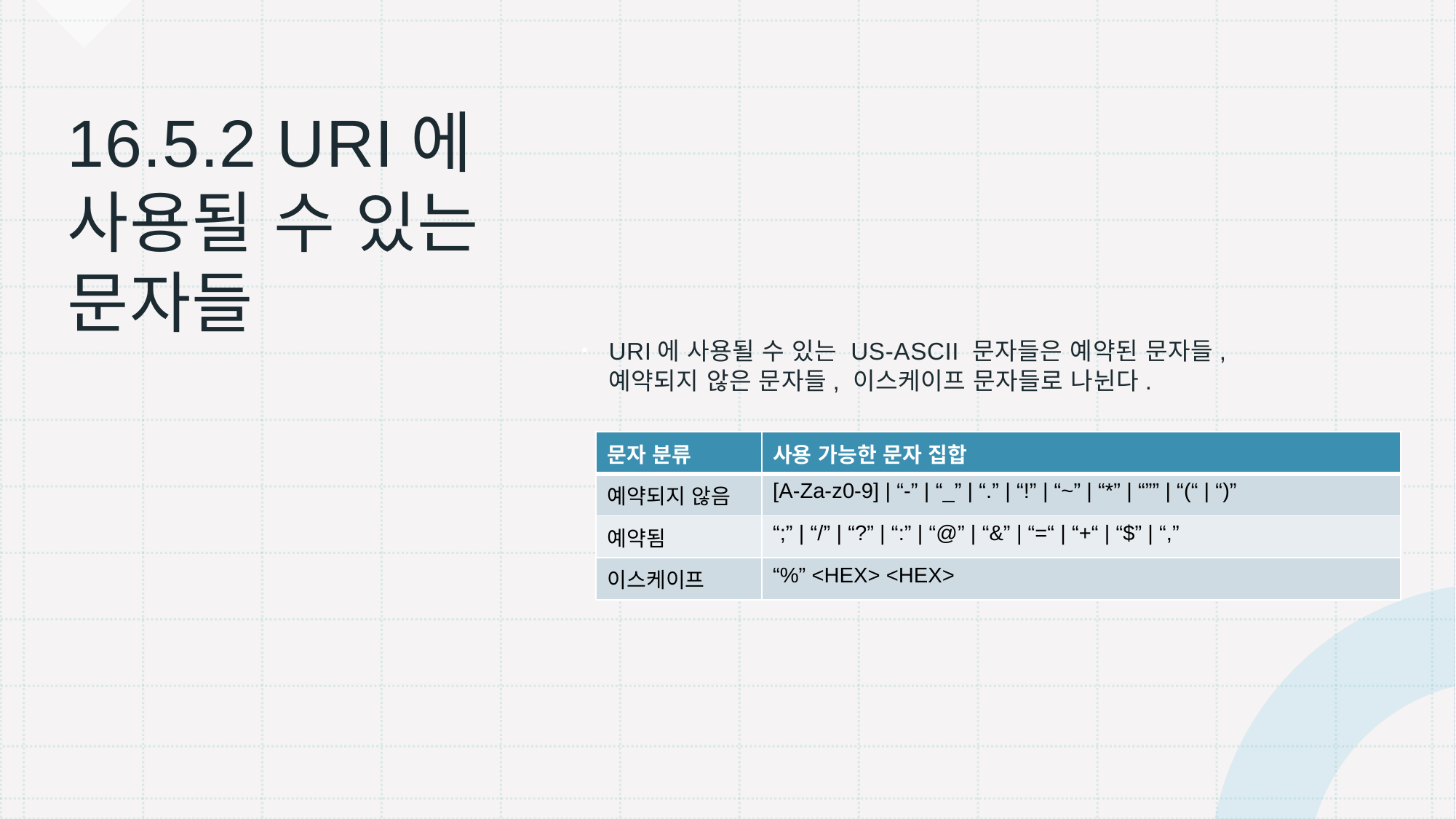

URI에 사용될 수 있는 US-ASCII 문자들은 예약된 문자들, 예약되지 않은 문자들, 이스케이프 문자들로 나뉜다.

# 16.5.2 URI에 사용될 수 있는 문자들
| 문자 분류 | 사용 가능한 문자 집합 |
| --- | --- |
| 예약되지 않음 | [A-Za-z0-9] | “-” | “\_” | “.” | “!” | “~” | “\*” | “”” | “(“ | “)” |
| 예약됨 | “;” | “/” | “?” | “:” | “@” | “&” | “=“ | “+“ | “$” | “,” |
| 이스케이프 | “%” <HEX> <HEX> |